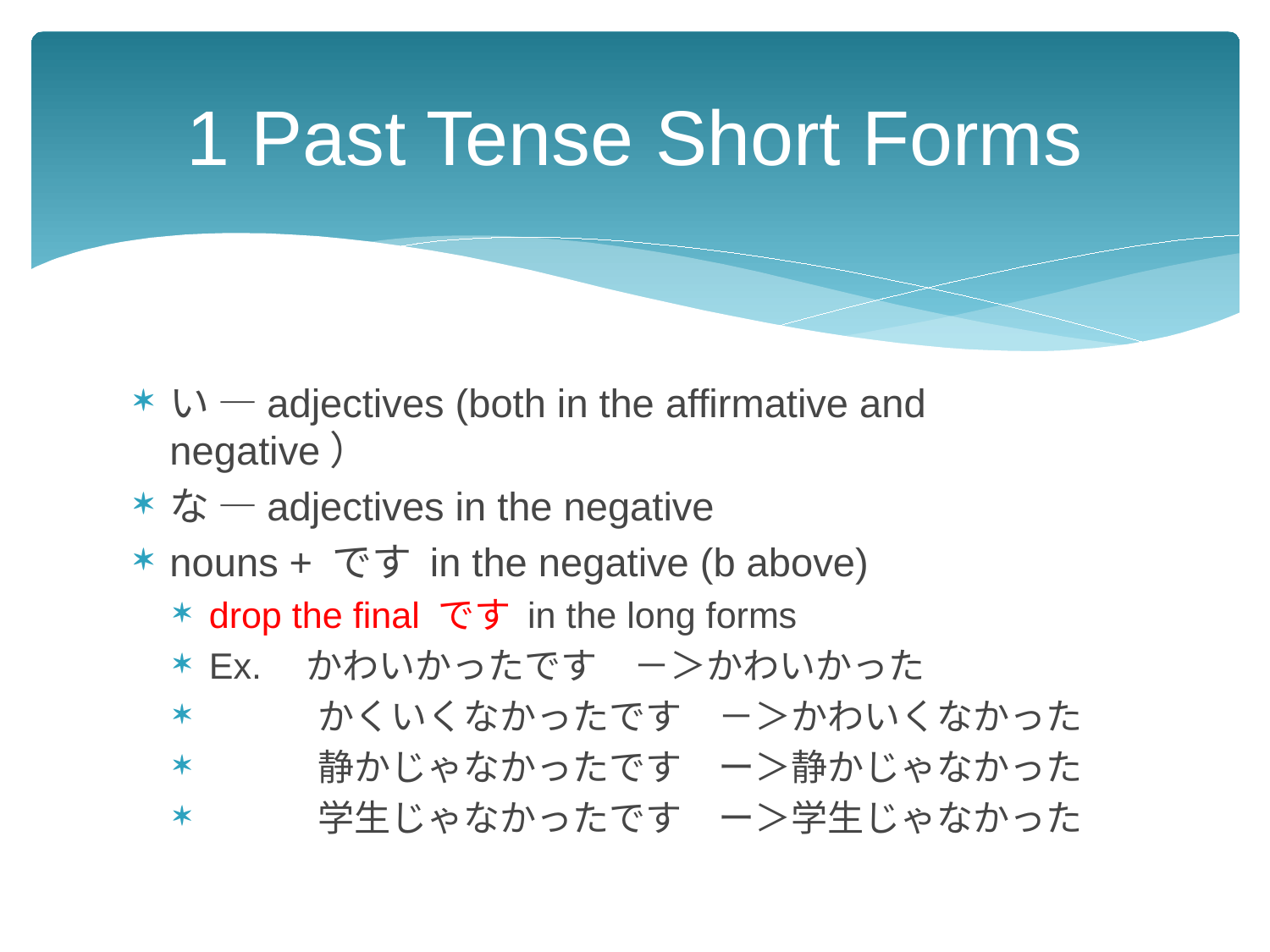

# 1 Past Tense Short Forms
い —adjectives (both in the affirmative and negative）
な —adjectives in the negative
nouns + です in the negative (b above)
drop the final です in the long forms
Ex.　かわいかったです　－＞かわいかった
　　　かくいくなかったです　－＞かわいくなかった
　　　静かじゃなかったです　ー＞静かじゃなかった
　　　学生じゃなかったです　ー＞学生じゃなかった